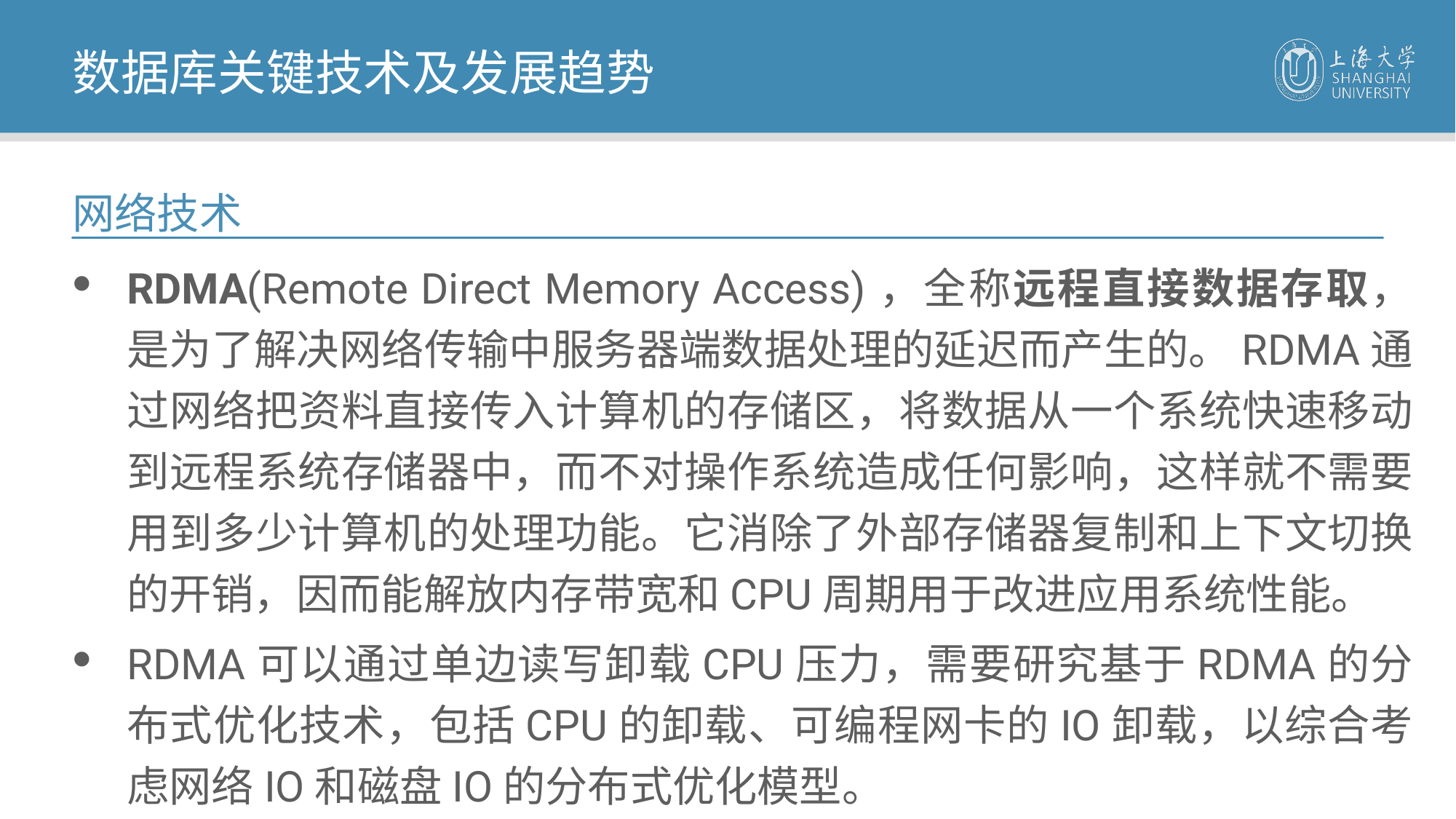

数据库关键技术及发展趋势
网络技术
RDMA(Remote Direct Memory Access)，全称远程直接数据存取，是为了解决网络传输中服务器端数据处理的延迟而产生的。RDMA通过网络把资料直接传入计算机的存储区，将数据从一个系统快速移动到远程系统存储器中，而不对操作系统造成任何影响，这样就不需要用到多少计算机的处理功能。它消除了外部存储器复制和上下文切换的开销，因而能解放内存带宽和CPU周期用于改进应用系统性能。
RDMA可以通过单边读写卸载CPU压力，需要研究基于RDMA的分布式优化技术，包括CPU的卸载、可编程网卡的IO卸载，以综合考虑网络IO和磁盘IO的分布式优化模型。